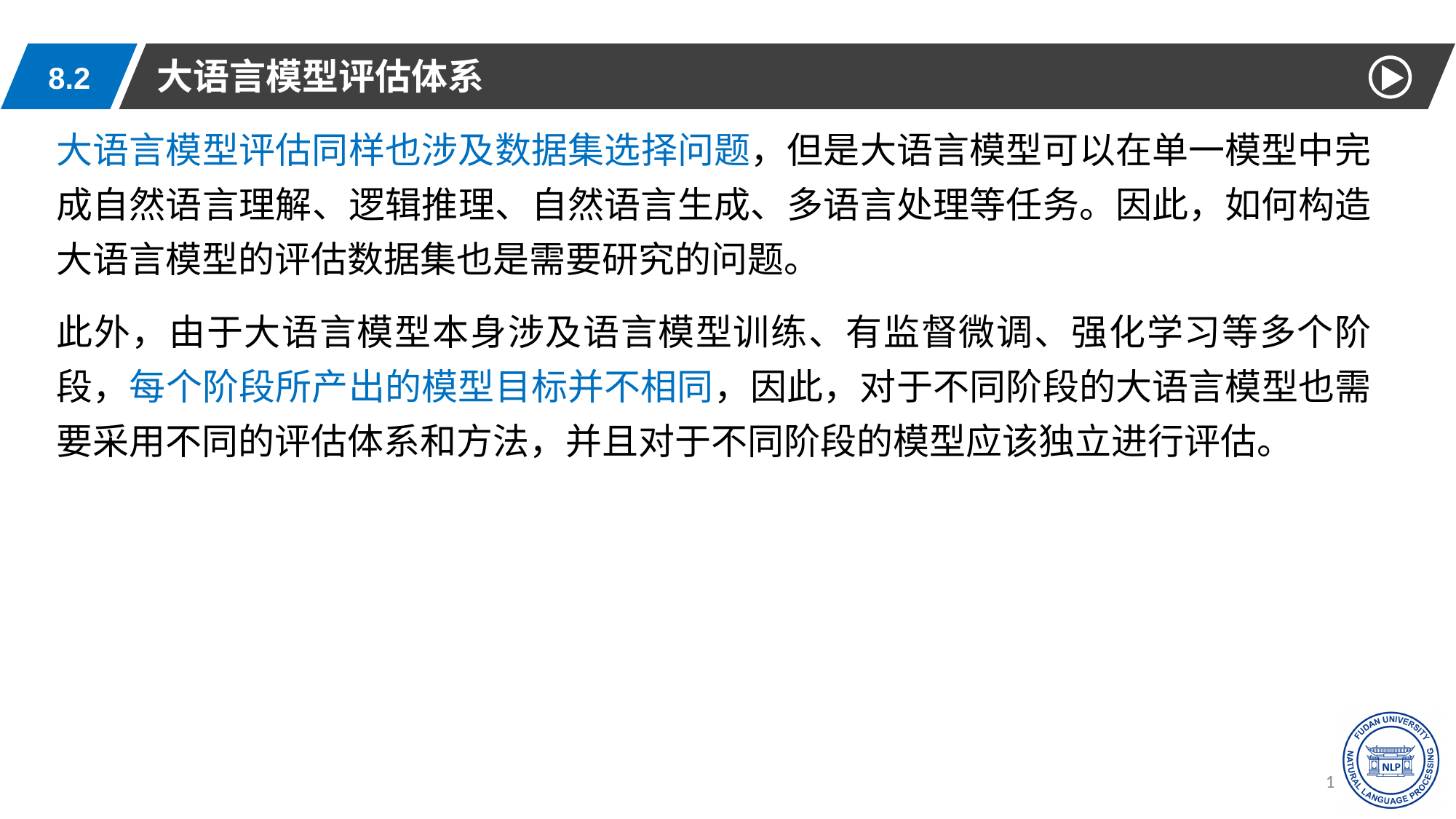

大语言模型评估体系
8.2

大语言模型评估同样也涉及数据集选择问题，但是大语言模型可以在单一模型中完成自然语言理解、逻辑推理、自然语言生成、多语言处理等任务。因此，如何构造大语言模型的评估数据集也是需要研究的问题。
此外，由于大语言模型本身涉及语言模型训练、有监督微调、强化学习等多个阶段，每个阶段所产出的模型目标并不相同，因此，对于不同阶段的大语言模型也需要采用不同的评估体系和方法，并且对于不同阶段的模型应该独立进行评估。
11